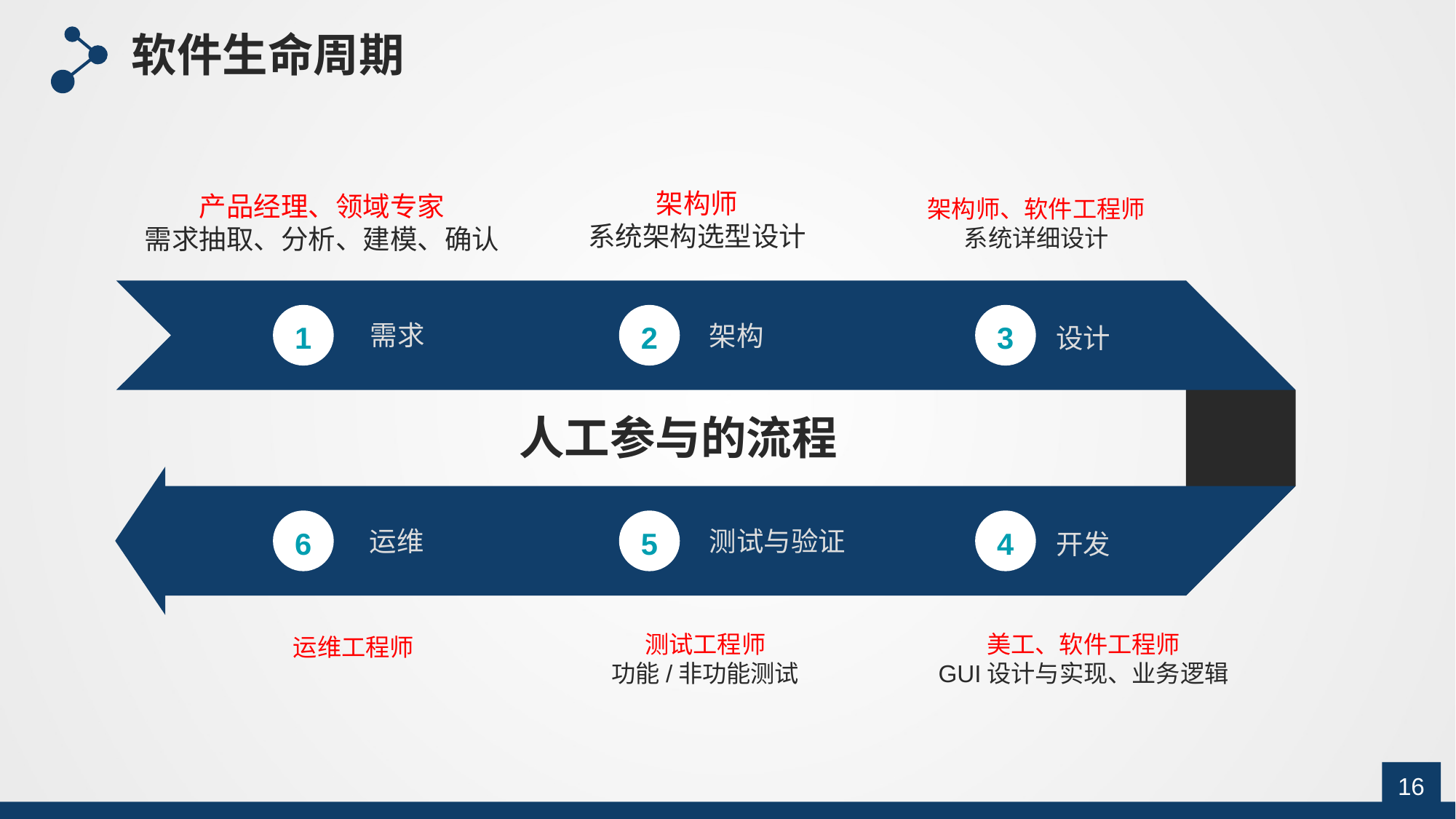

软件生命周期

架构师
系统架构选型设计
产品经理、领域专家
需求抽取、分析、建模、确认
架构师、软件工程师
系统详细设计

1
2
3
需求
架构
设计
人工参与的流程

6
5
4
运维
测试与验证
开发
测试工程师
功能/非功能测试
美工、软件工程师
GUI设计与实现、业务逻辑
运维工程师